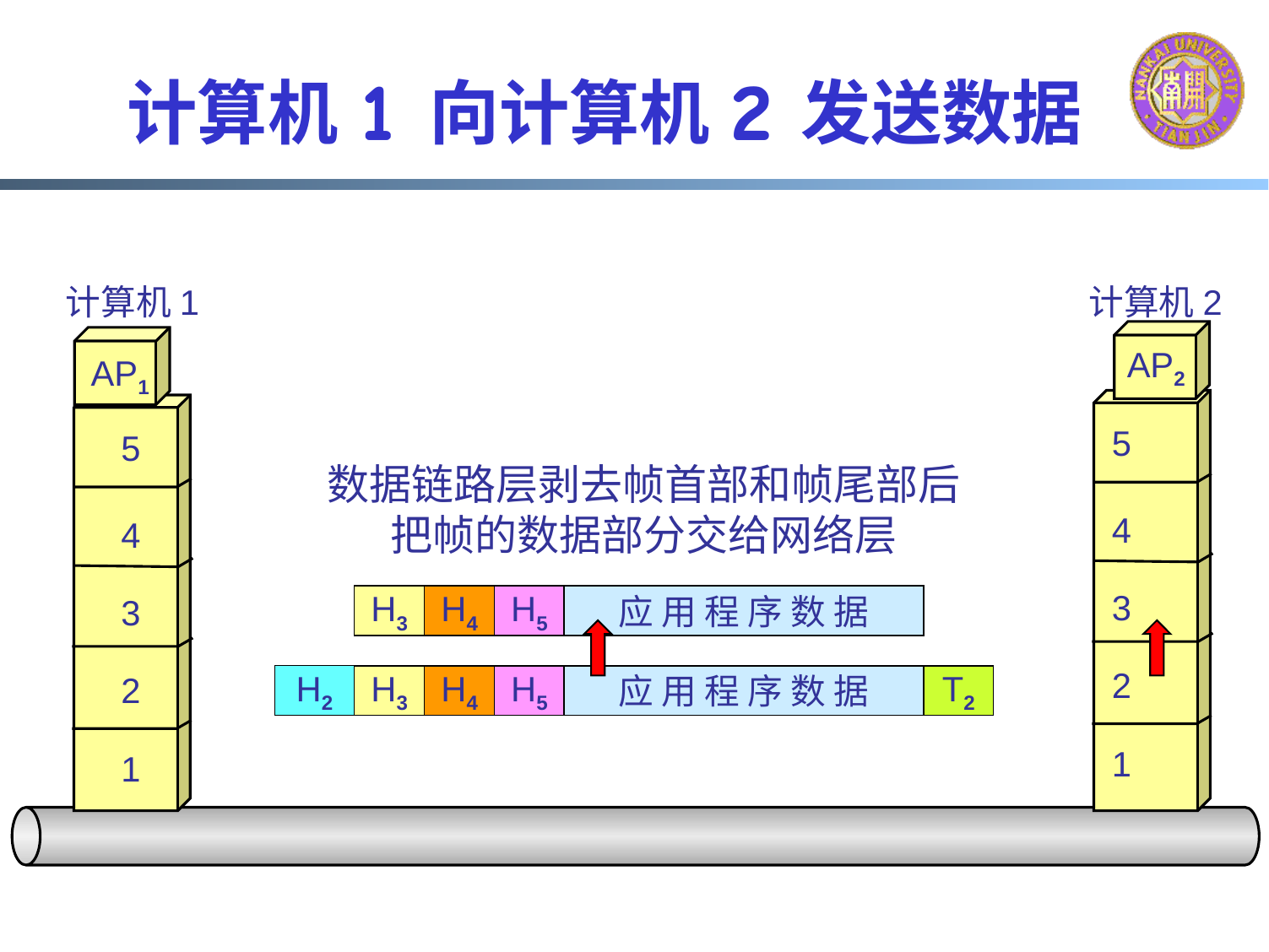

# 计算机 1 向计算机 2 发送数据

计算机 1
计算机 2

AP2
AP1

5
5
数据链路层剥去帧首部和帧尾部后
把帧的数据部分交给网络层

4
4

3
3
H3
H4
H5
应 用 程 序 数 据

2
2
H2
H3
H4
H5
应 用 程 序 数 据
T2

1
1